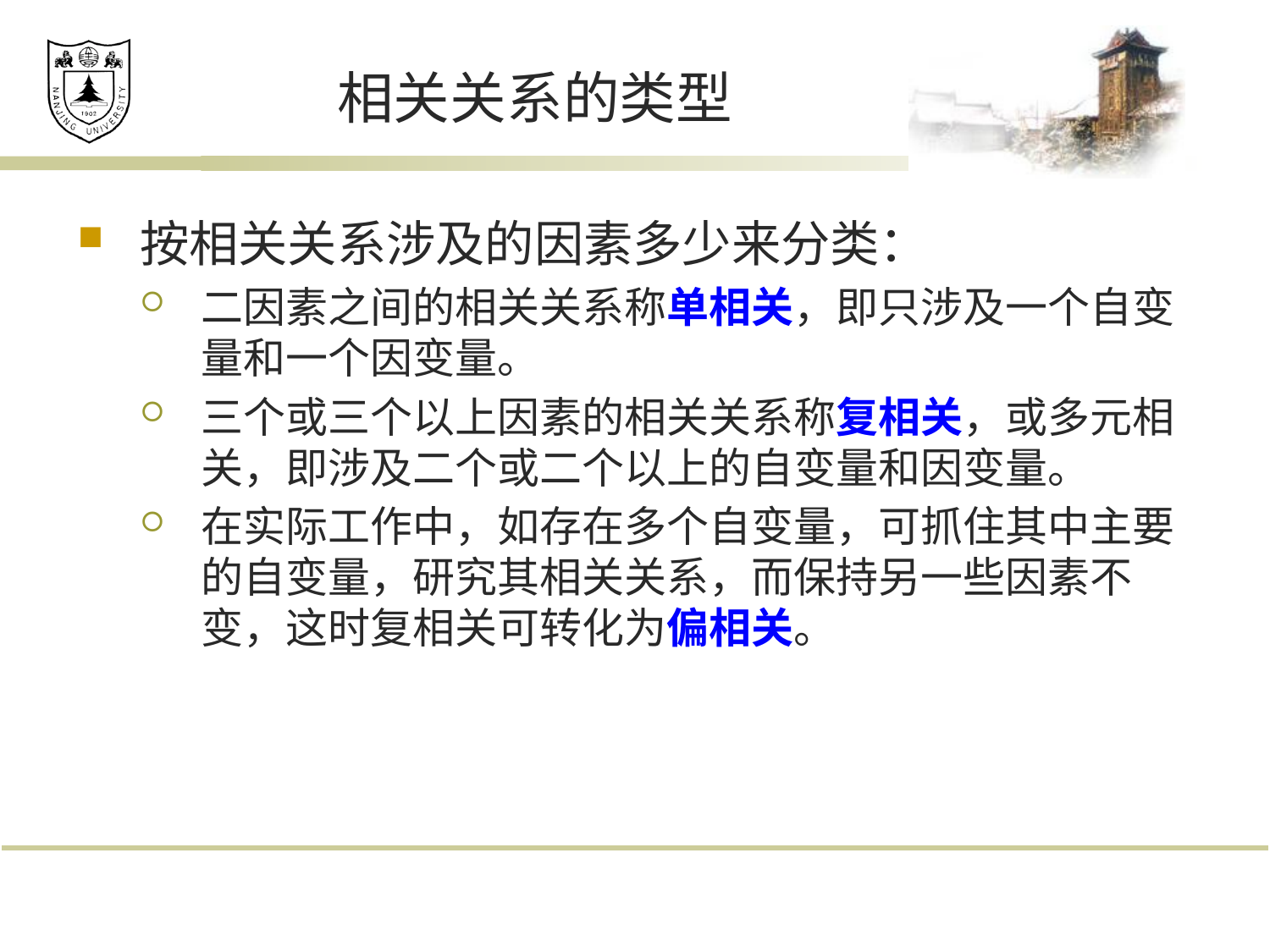

# 相关关系的类型
按相关关系涉及的因素多少来分类：
二因素之间的相关关系称单相关，即只涉及一个自变量和一个因变量。
三个或三个以上因素的相关关系称复相关，或多元相关，即涉及二个或二个以上的自变量和因变量。
在实际工作中，如存在多个自变量，可抓住其中主要的自变量，研究其相关关系，而保持另一些因素不变，这时复相关可转化为偏相关。